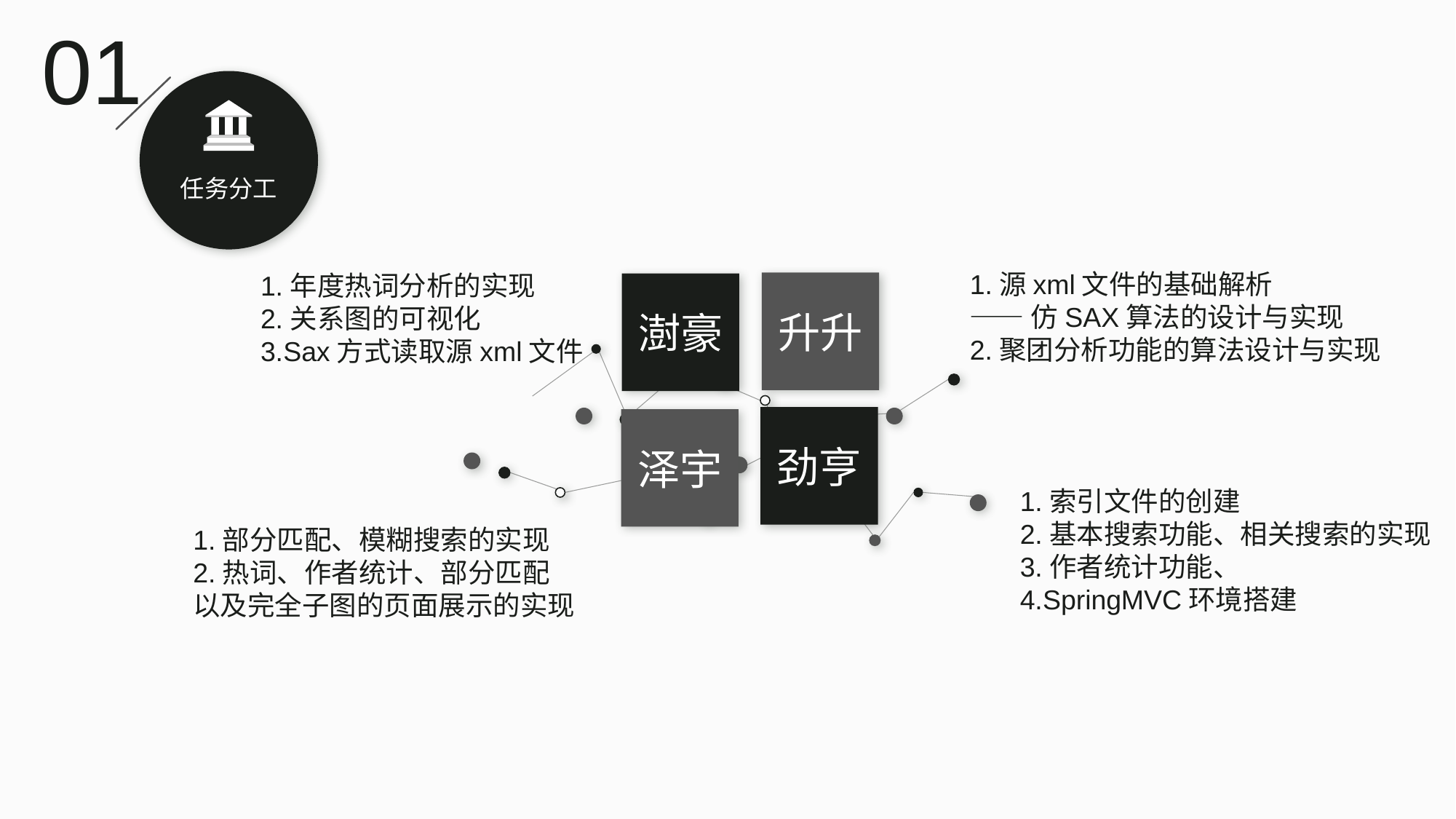

01

任务分工
1.源xml文件的基础解析
——仿SAX算法的设计与实现
2.聚团分析功能的算法设计与实现
1.年度热词分析的实现
2.关系图的可视化
3.Sax方式读取源xml文件
升升
澍豪

劲亨

泽宇

1.索引文件的创建
2.基本搜索功能、相关搜索的实现
3.作者统计功能、
4.SpringMVC环境搭建

1.部分匹配、模糊搜索的实现
2.热词、作者统计、部分匹配
以及完全子图的页面展示的实现